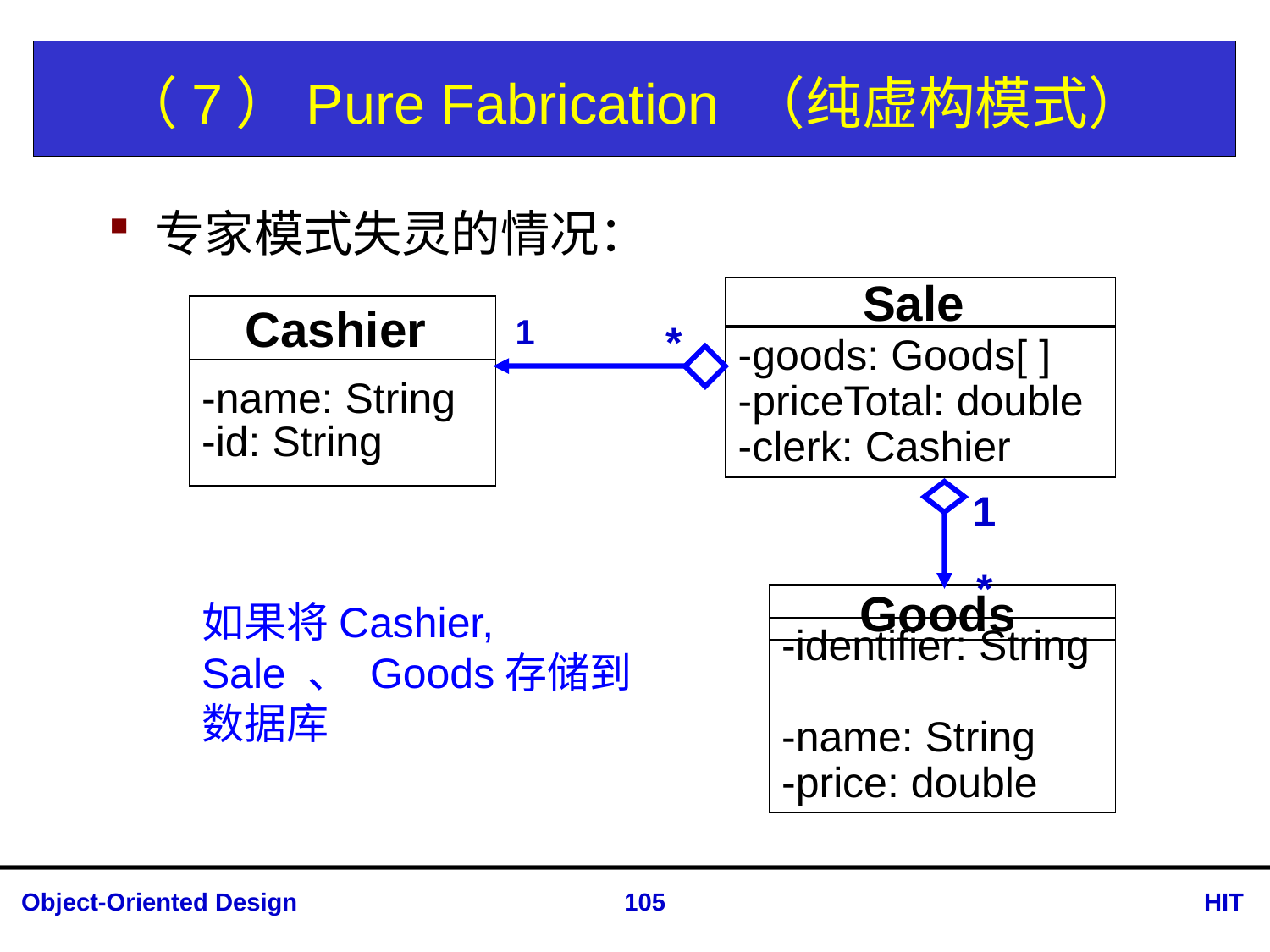

# （7）Pure Fabrication （纯虚构模式）
专家模式失灵的情况：
Sale
Cashier
-name: String
-id: String
1
*

-goods: Goods[ ]
-priceTotal: double
-clerk: Cashier

1
*
Goods
-identifier: String
-name: String
-price: double
如果将Cashier, Sale 、 Goods存储到数据库